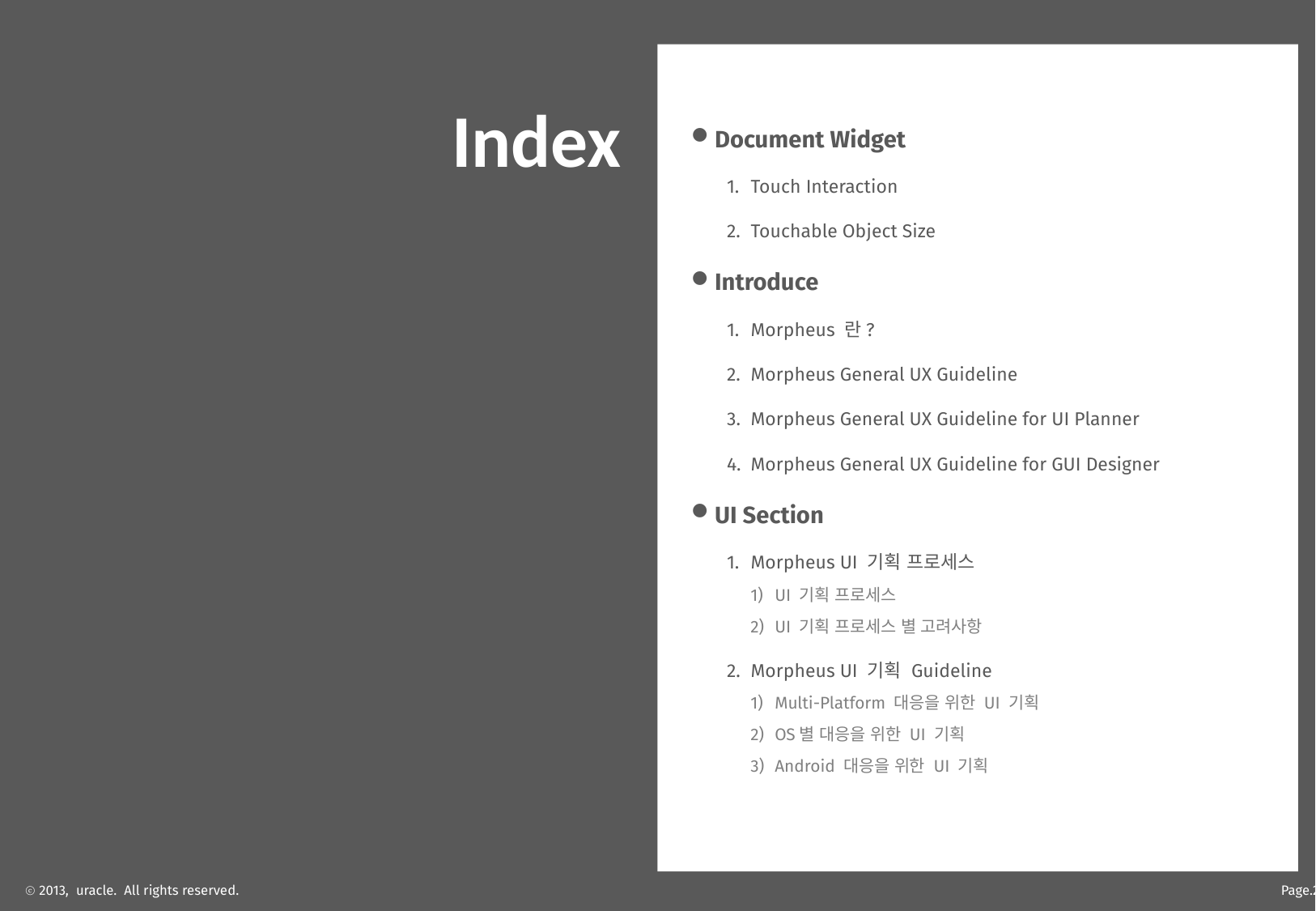

# Index
Document Widget
Touch Interaction
Touchable Object Size
Introduce
Morpheus 란?
Morpheus General UX Guideline
Morpheus General UX Guideline for UI Planner
Morpheus General UX Guideline for GUI Designer
UI Section
Morpheus UI 기획 프로세스
UI 기획 프로세스
UI 기획 프로세스 별 고려사항
Morpheus UI 기획 Guideline
Multi-Platform 대응을 위한 UI 기획
OS별 대응을 위한 UI 기획
Android 대응을 위한 UI 기획